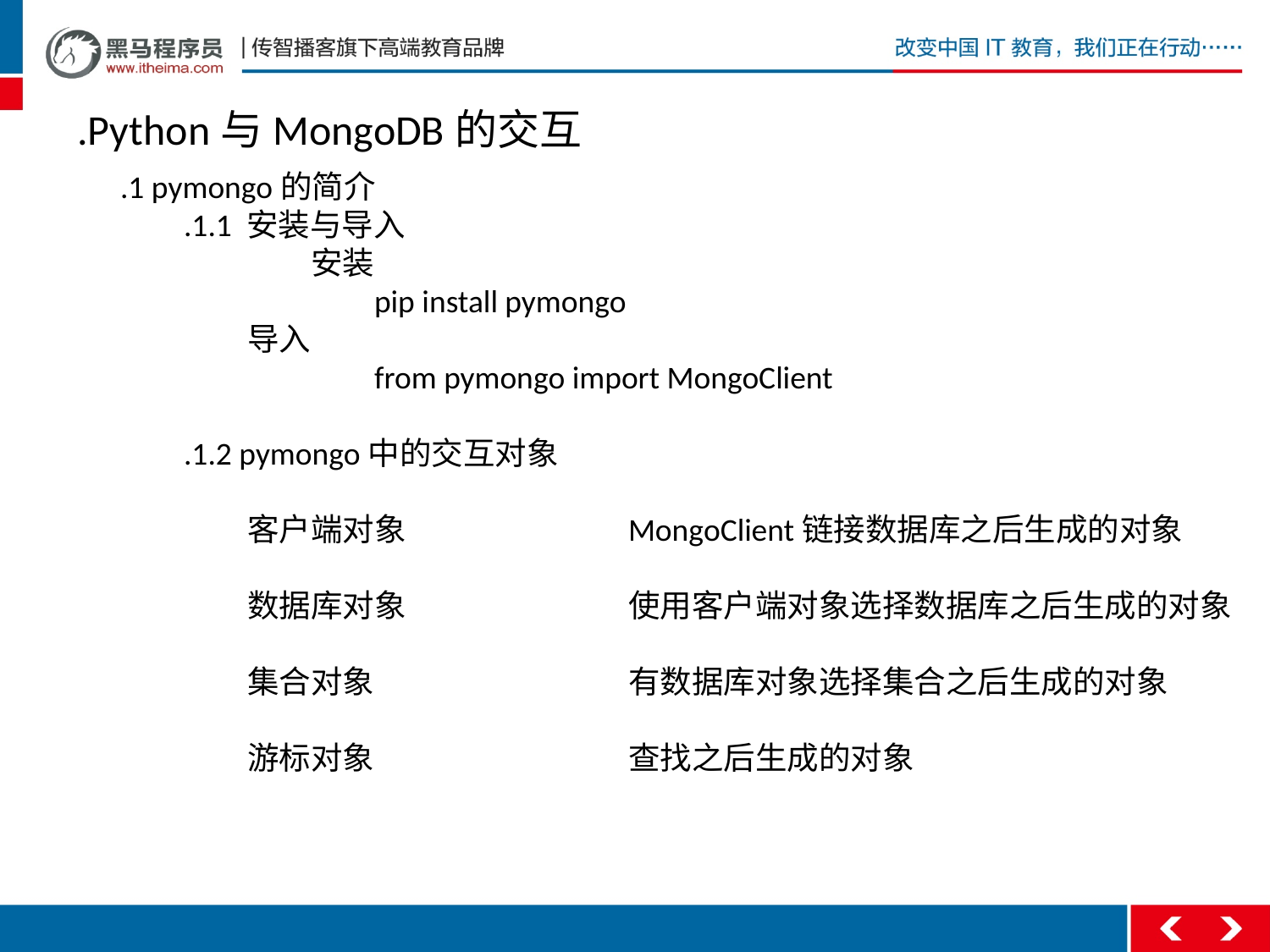

.Python与MongoDB的交互
.1 pymongo的简介
.1.1 安装与导入
	安装
		pip install pymongo
	导入
		from pymongo import MongoClient

.1.2 pymongo中的交互对象

	客户端对象		MongoClient链接数据库之后生成的对象

	数据库对象		使用客户端对象选择数据库之后生成的对象

	集合对象		有数据库对象选择集合之后生成的对象

	游标对象		查找之后生成的对象